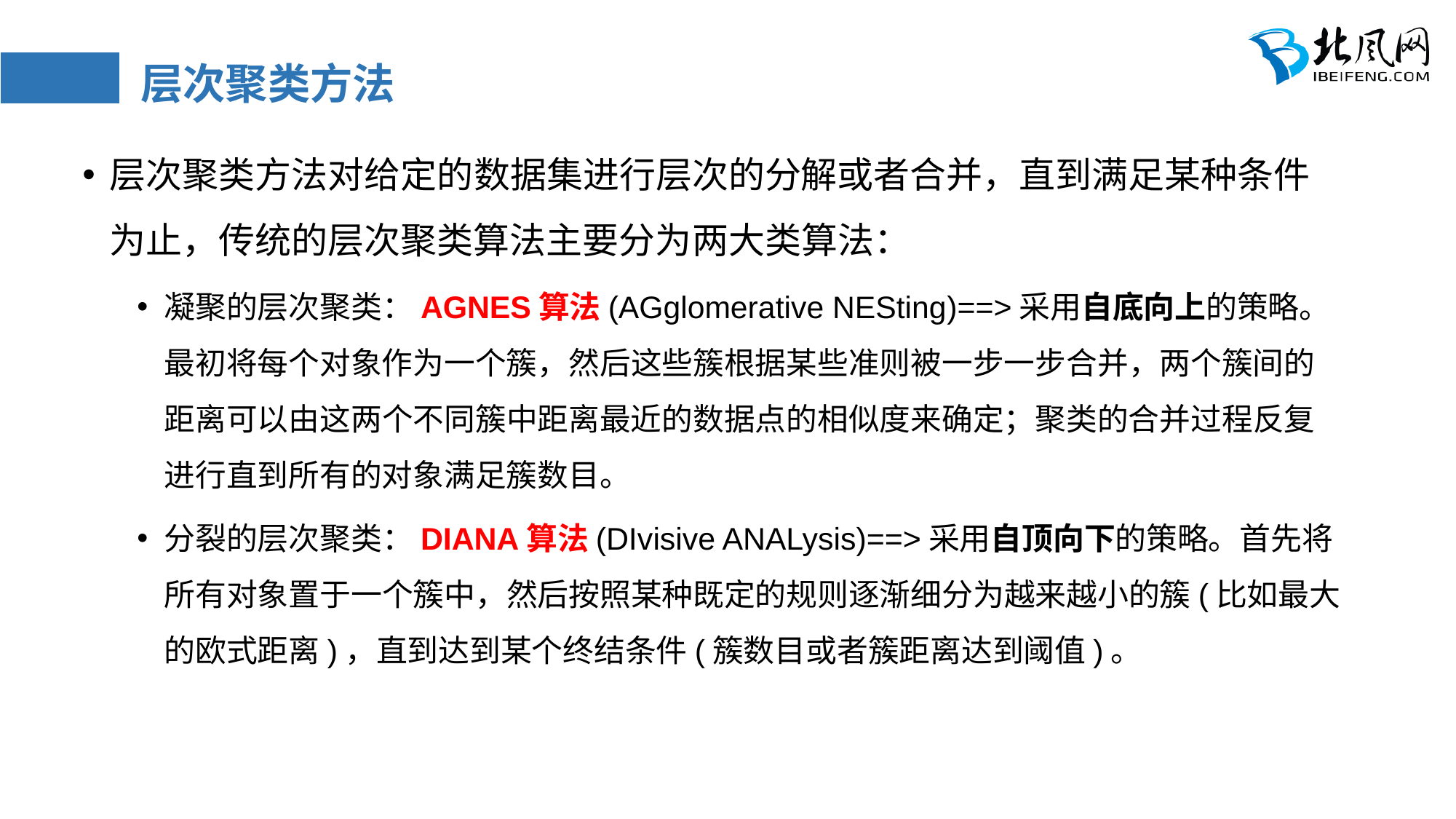

# 层次聚类方法
层次聚类方法对给定的数据集进行层次的分解或者合并，直到满足某种条件为止，传统的层次聚类算法主要分为两大类算法：
凝聚的层次聚类：AGNES算法(AGglomerative NESting)==>采用自底向上的策略。最初将每个对象作为一个簇，然后这些簇根据某些准则被一步一步合并，两个簇间的距离可以由这两个不同簇中距离最近的数据点的相似度来确定；聚类的合并过程反复进行直到所有的对象满足簇数目。
分裂的层次聚类：DIANA算法(DIvisive ANALysis)==>采用自顶向下的策略。首先将所有对象置于一个簇中，然后按照某种既定的规则逐渐细分为越来越小的簇(比如最大的欧式距离)，直到达到某个终结条件(簇数目或者簇距离达到阈值)。